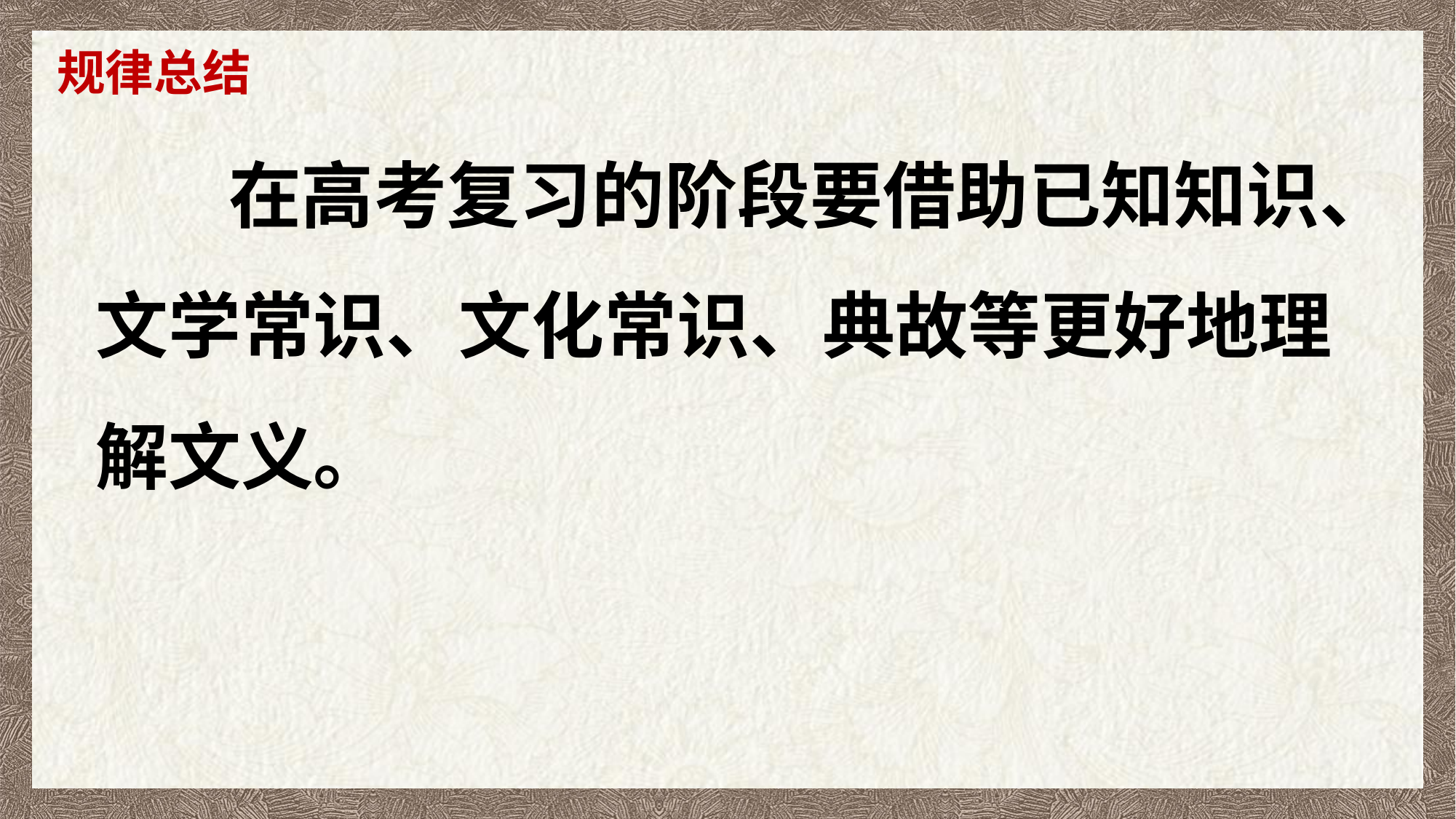

规律总结
       在高考复习的阶段要借助已知知识、文学常识、文化常识、典故等更好地理解文义。